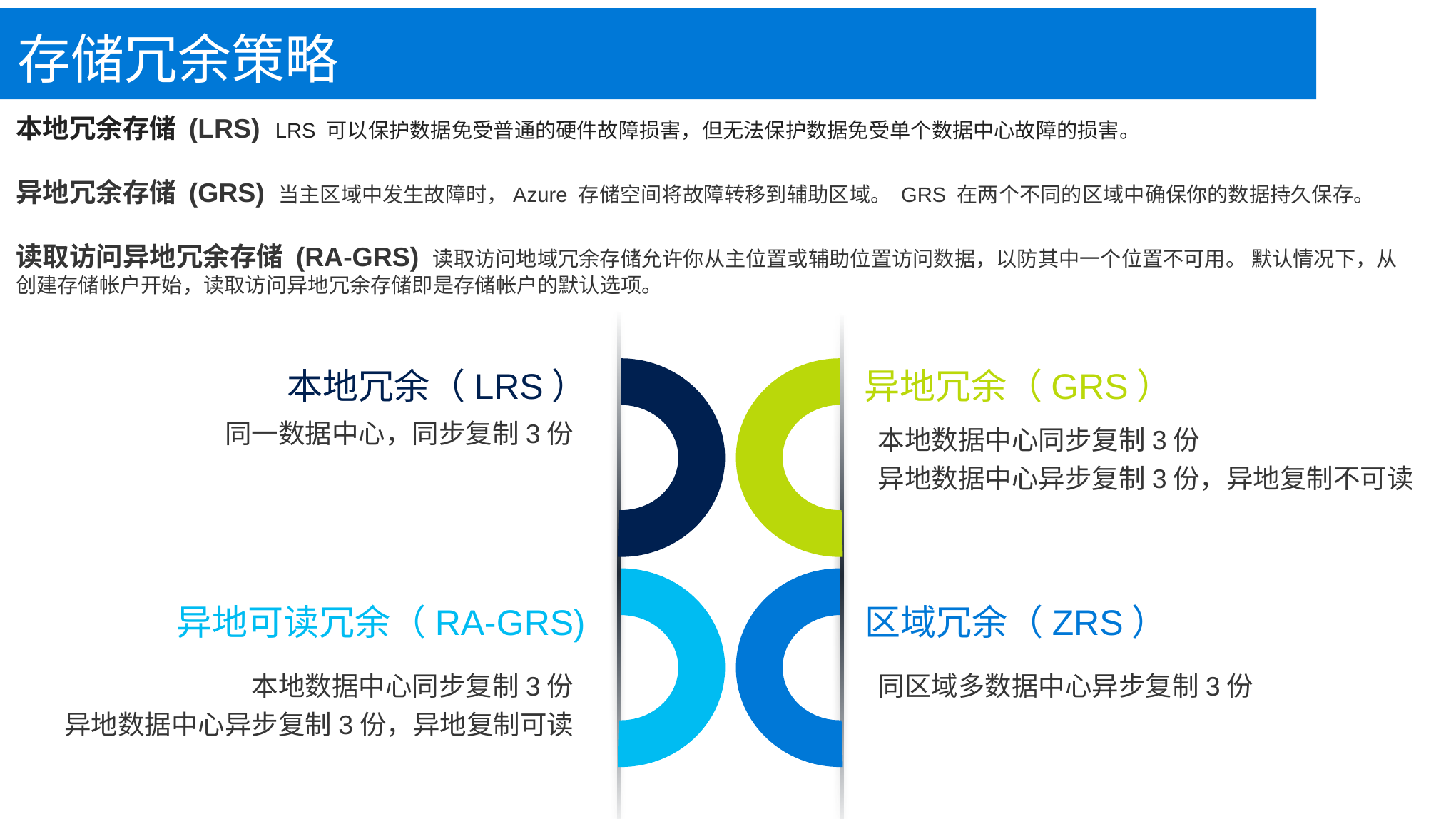

存储冗余策略
本地冗余存储 (LRS)  LRS 可以保护数据免受普通的硬件故障损害，但无法保护数据免受单个数据中心故障的损害。

异地冗余存储 (GRS) 当主区域中发生故障时，Azure 存储空间将故障转移到辅助区域。 GRS 在两个不同的区域中确保你的数据持久保存。

读取访问异地冗余存储 (RA-GRS) 读取访问地域冗余存储允许你从主位置或辅助位置访问数据，以防其中一个位置不可用。 默认情况下，从创建存储帐户开始，读取访问异地冗余存储即是存储帐户的默认选项。

本地冗余（LRS）

同一数据中心，同步复制3份
异地冗余（GRS）

本地数据中心同步复制3份
异地数据中心异步复制3份，异地复制不可读

异地可读冗余（RA-GRS)
本地数据中心同步复制3份
异地数据中心异步复制3份，异地复制可读

区域冗余（ZRS）
同区域多数据中心异步复制3份